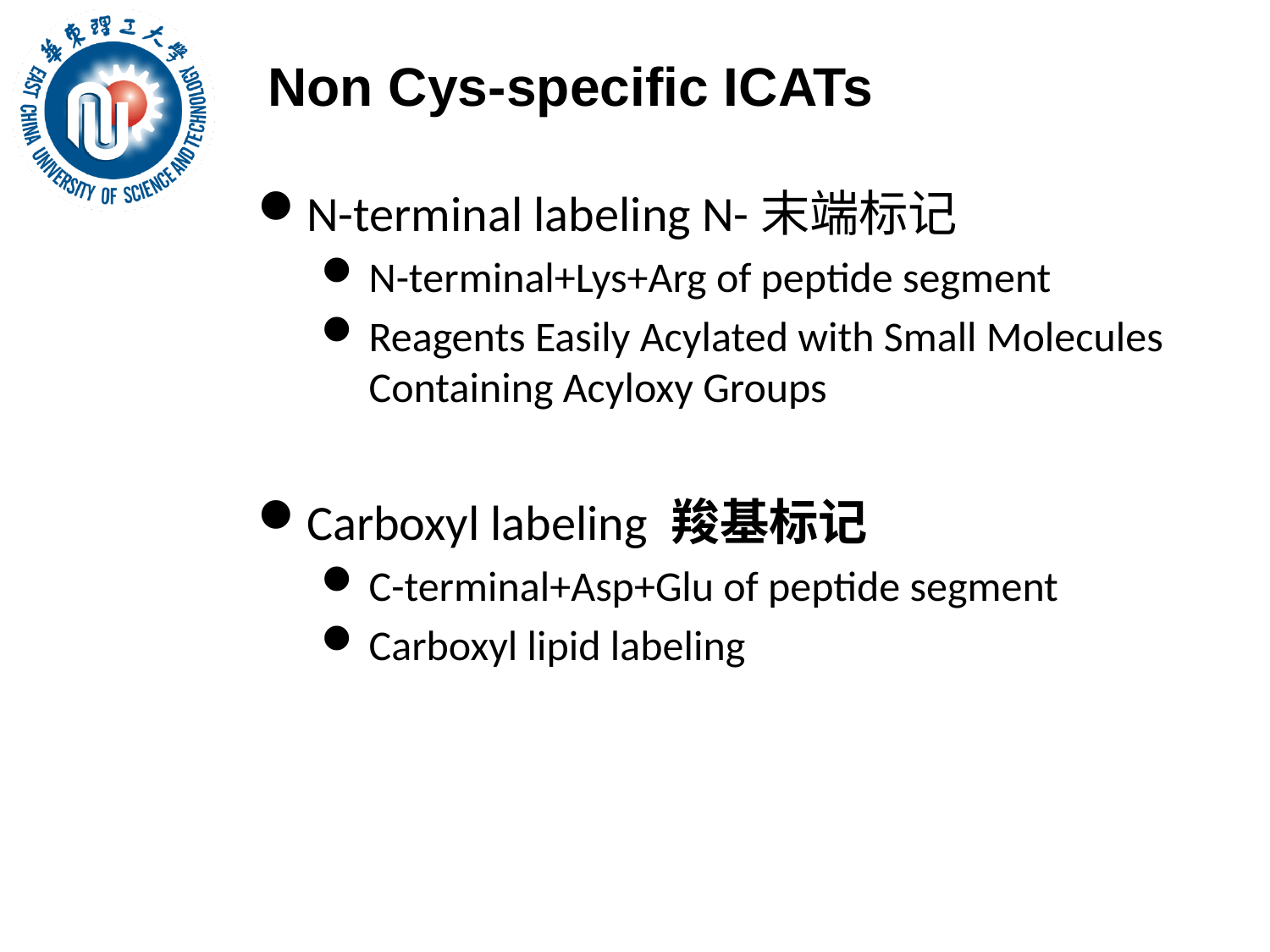

Non Cys-specific ICATs
N-terminal labeling N-末端标记
N-terminal+Lys+Arg of peptide segment
Reagents Easily Acylated with Small Molecules Containing Acyloxy Groups

Carboxyl labeling 羧基标记
C-terminal+Asp+Glu of peptide segment
Carboxyl lipid labeling